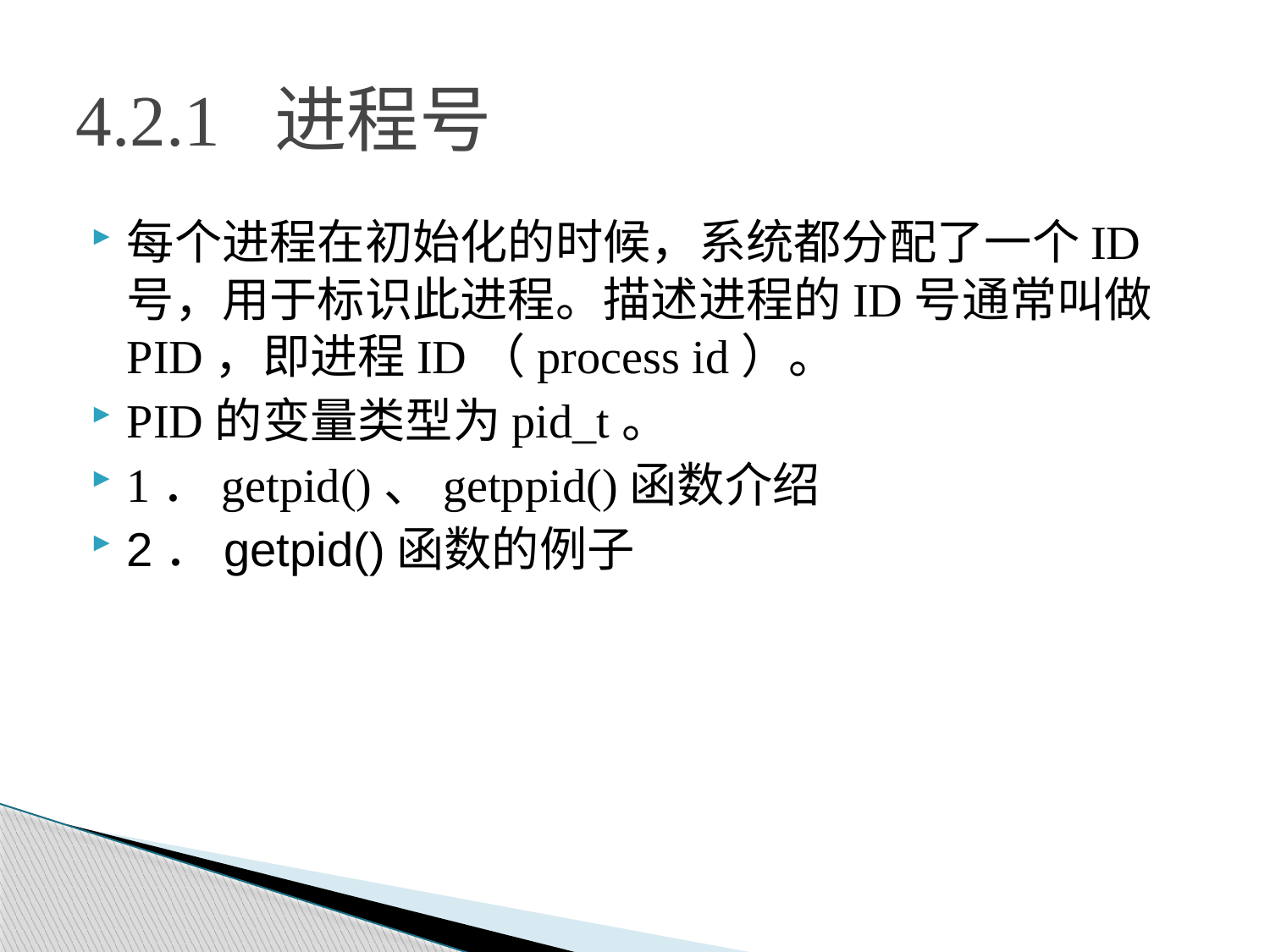

# 4.2.1  进程号
每个进程在初始化的时候，系统都分配了一个ID号，用于标识此进程。描述进程的ID号通常叫做PID，即进程ID（process id）。
PID的变量类型为pid_t。
1．getpid()、getppid()函数介绍
2．getpid()函数的例子